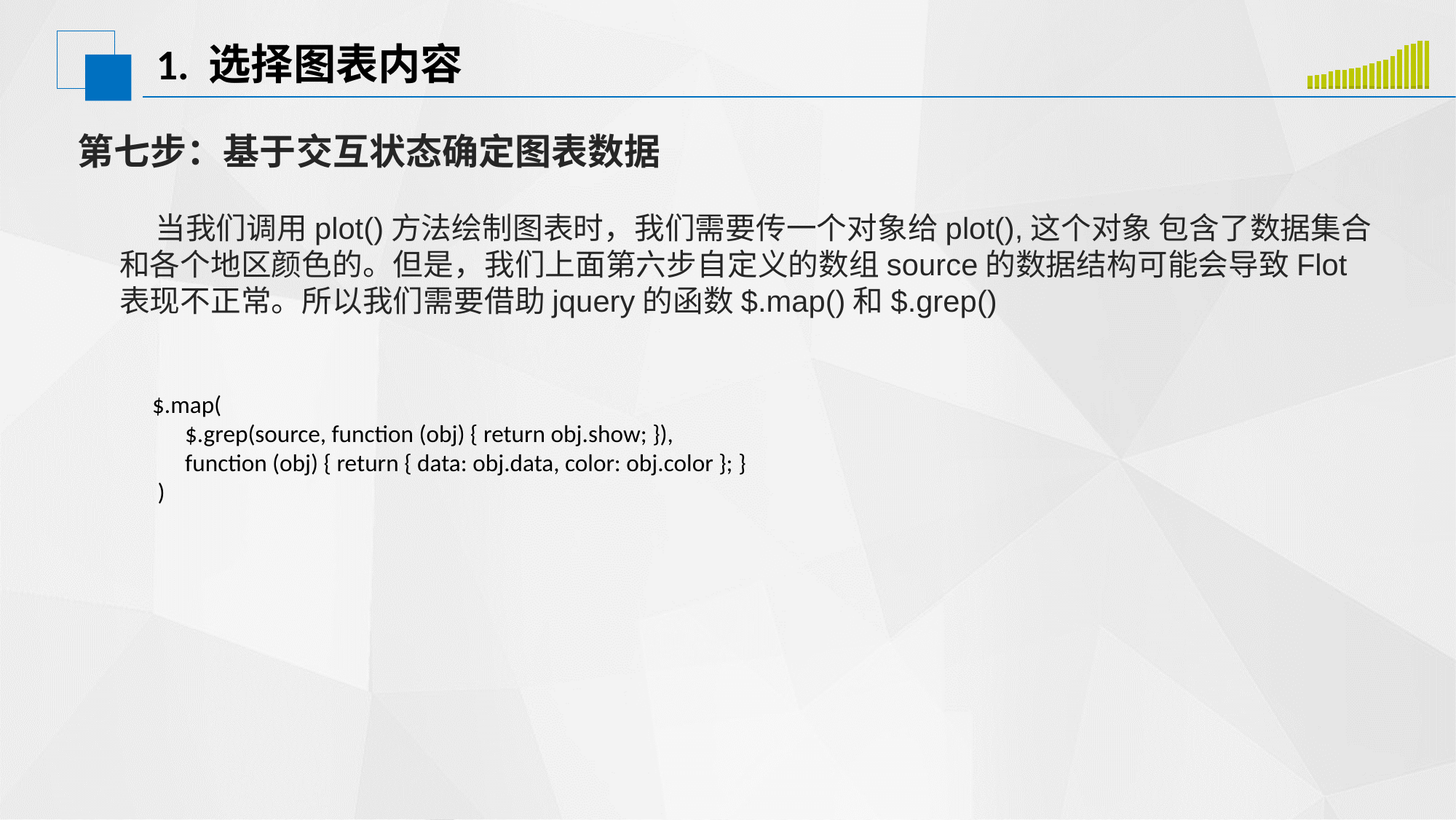

# 1. 选择图表内容

### Chart

| Category | 系列 1 | 系列 2 |
|---|---|---|
| 类别 1 | 0.3 | 1.6 |
| 类别 2 | 0.3 | 1.7 |
| 类别 3 | 0.2 | 1.9 |
| 类别 4 | 0.4 | 2.1 |
| 类别 5 | 0.4 | 2.3 |
| 类别 6 | 0.3 | 2.4 |
| 类别 7 | 0.4 | 2.5 |
| 类别 8 | 0.4 | 2.6 |
| 类别 9 | 0.5 | 2.8 |
| 类别 10 | 0.4 | 3.2 |
| 类别 11 | 0.3 | 3.6 |
| 类别 12 | 0.3 | 3.8 |
| 类别 13 | 0.4 | 4.3 |
| 类别 14 | 0.4 | 5.2 |
| 类别 15 | 0.3 | 5.9 |
| 类别 16 | 0.4 | 6.0 |
| 类别 17 | 0.5 | 6.3 |
| 类别 18 | 0.4 | 6.4 |
第七步：基于交互状态确定图表数据
当我们调用plot()方法绘制图表时，我们需要传一个对象给plot(),这个对象 包含了数据集合和各个地区颜色的。但是，我们上面第六步自定义的数组source的数据结构可能会导致Flot表现不正常。所以我们需要借助jquery的函数$.map()和$.grep()
$.map(
      $.grep(source, function (obj) { return obj.show; }),
      function (obj) { return { data: obj.data, color: obj.color }; }
 )